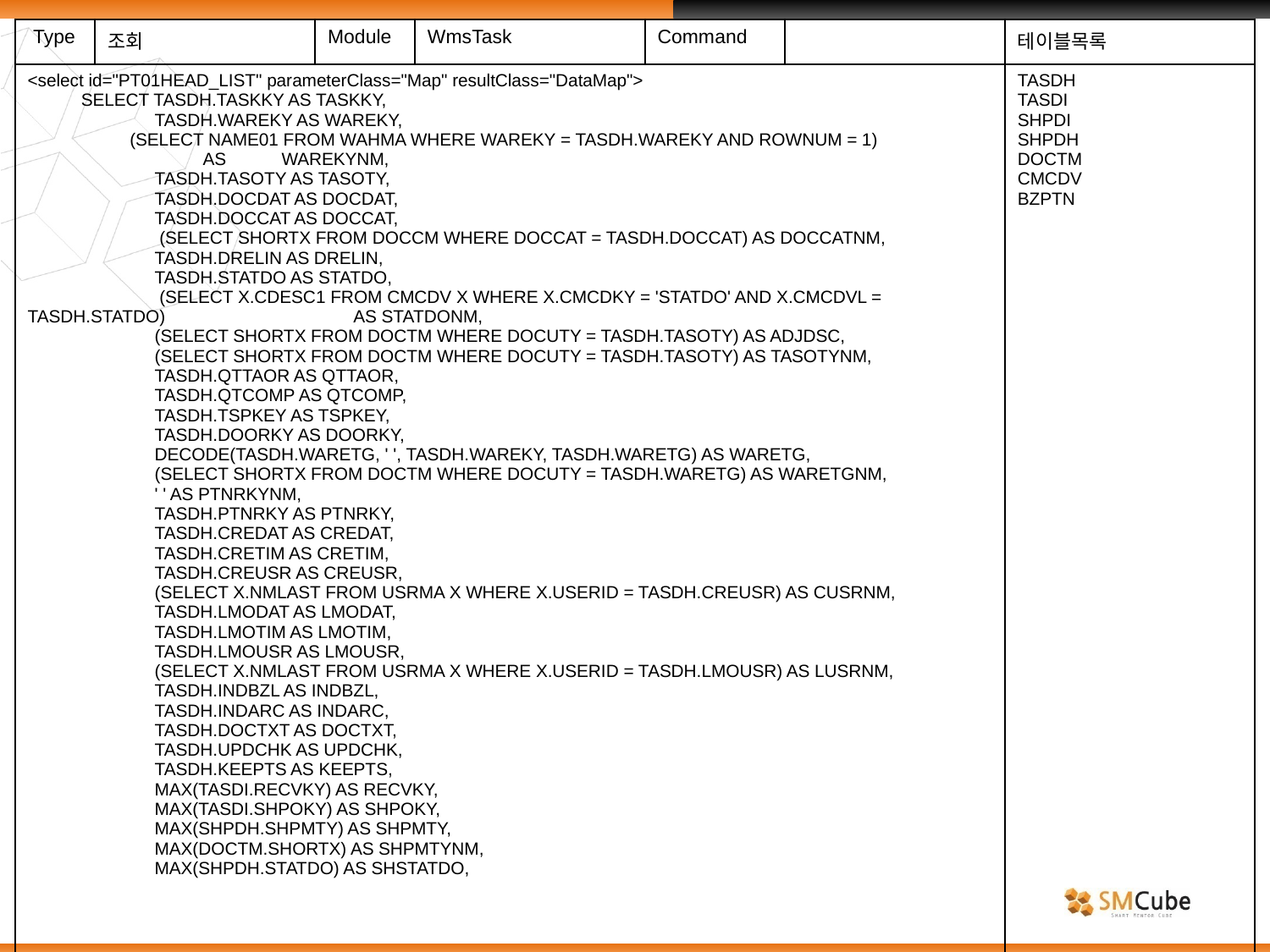

| Type | 조회 | Module | WmsTask | Command |  | 테이블목록 |
| --- | --- | --- | --- | --- | --- | --- |
| <select id="PT01HEAD\_LIST" parameterClass="Map" resultClass="DataMap"> SELECT TASDH.TASKKY AS TASKKY, TASDH.WAREKY AS WAREKY, (SELECT NAME01 FROM WAHMA WHERE WAREKY = TASDH.WAREKY AND ROWNUM = 1) AS WAREKYNM, TASDH.TASOTY AS TASOTY, TASDH.DOCDAT AS DOCDAT, TASDH.DOCCAT AS DOCCAT, (SELECT SHORTX FROM DOCCM WHERE DOCCAT = TASDH.DOCCAT) AS DOCCATNM, TASDH.DRELIN AS DRELIN, TASDH.STATDO AS STATDO, (SELECT X.CDESC1 FROM CMCDV X WHERE X.CMCDKY = 'STATDO' AND X.CMCDVL = TASDH.STATDO) AS STATDONM, (SELECT SHORTX FROM DOCTM WHERE DOCUTY = TASDH.TASOTY) AS ADJDSC, (SELECT SHORTX FROM DOCTM WHERE DOCUTY = TASDH.TASOTY) AS TASOTYNM, TASDH.QTTAOR AS QTTAOR, TASDH.QTCOMP AS QTCOMP, TASDH.TSPKEY AS TSPKEY, TASDH.DOORKY AS DOORKY, DECODE(TASDH.WARETG, ' ', TASDH.WAREKY, TASDH.WARETG) AS WARETG, (SELECT SHORTX FROM DOCTM WHERE DOCUTY = TASDH.WARETG) AS WARETGNM, ' ' AS PTNRKYNM, TASDH.PTNRKY AS PTNRKY, TASDH.CREDAT AS CREDAT, TASDH.CRETIM AS CRETIM, TASDH.CREUSR AS CREUSR, (SELECT X.NMLAST FROM USRMA X WHERE X.USERID = TASDH.CREUSR) AS CUSRNM, TASDH.LMODAT AS LMODAT, TASDH.LMOTIM AS LMOTIM, TASDH.LMOUSR AS LMOUSR, (SELECT X.NMLAST FROM USRMA X WHERE X.USERID = TASDH.LMOUSR) AS LUSRNM, TASDH.INDBZL AS INDBZL, TASDH.INDARC AS INDARC, TASDH.DOCTXT AS DOCTXT, TASDH.UPDCHK AS UPDCHK, TASDH.KEEPTS AS KEEPTS, MAX(TASDI.RECVKY) AS RECVKY, MAX(TASDI.SHPOKY) AS SHPOKY, MAX(SHPDH.SHPMTY) AS SHPMTY, MAX(DOCTM.SHORTX) AS SHPMTYNM, MAX(SHPDH.STATDO) AS SHSTATDO, |  |  |  |  |  | TASDH TASDI SHPDI SHPDH DOCTM CMCDV BZPTN |